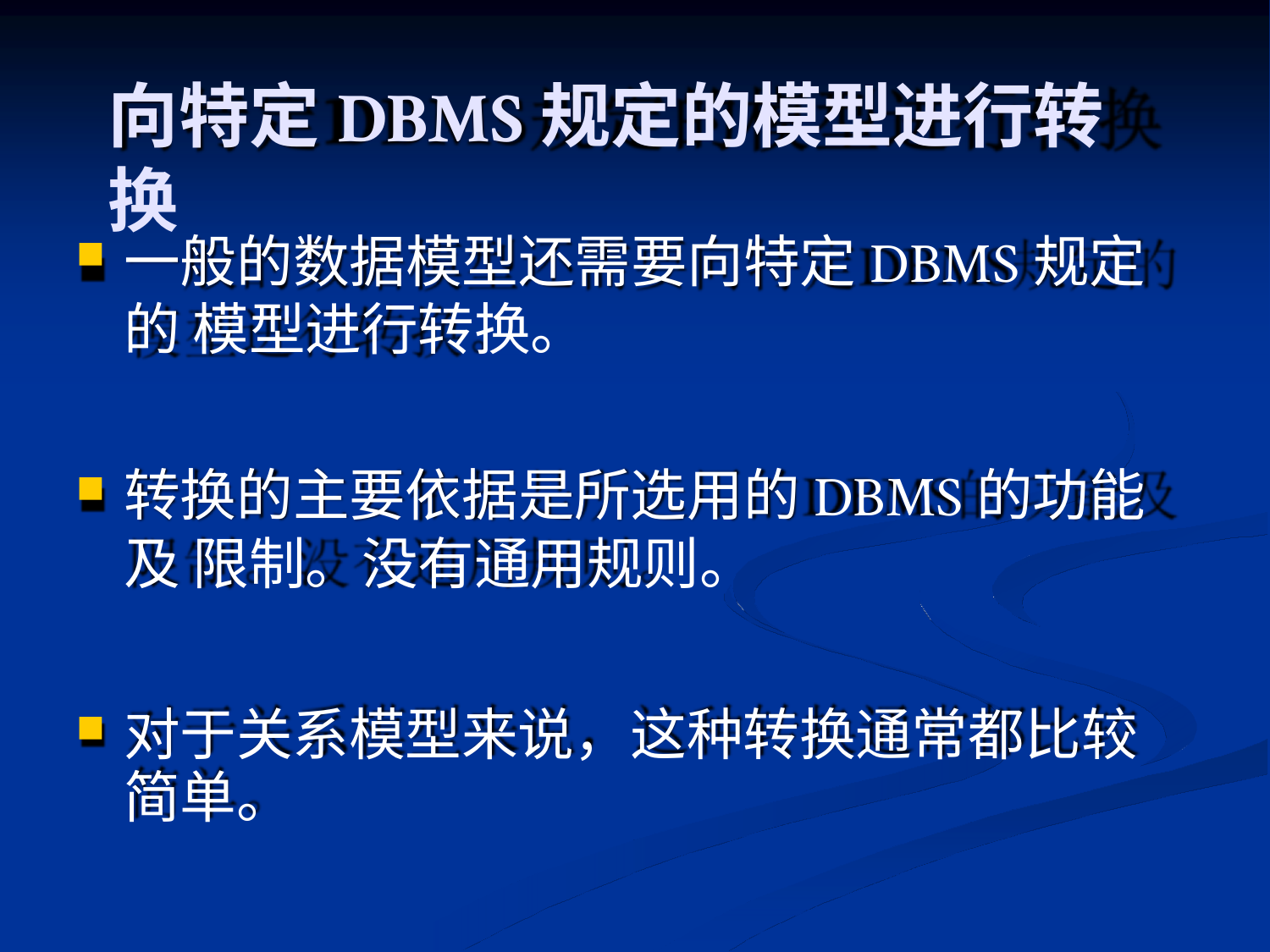

# 向特定DBMS规定的模型进行转换

一般的数据模型还需要向特定DBMS规定的 模型进行转换。

转换的主要依据是所选用的DBMS的功能及 限制。没有通用规则。

对于关系模型来说，这种转换通常都比较 简单。